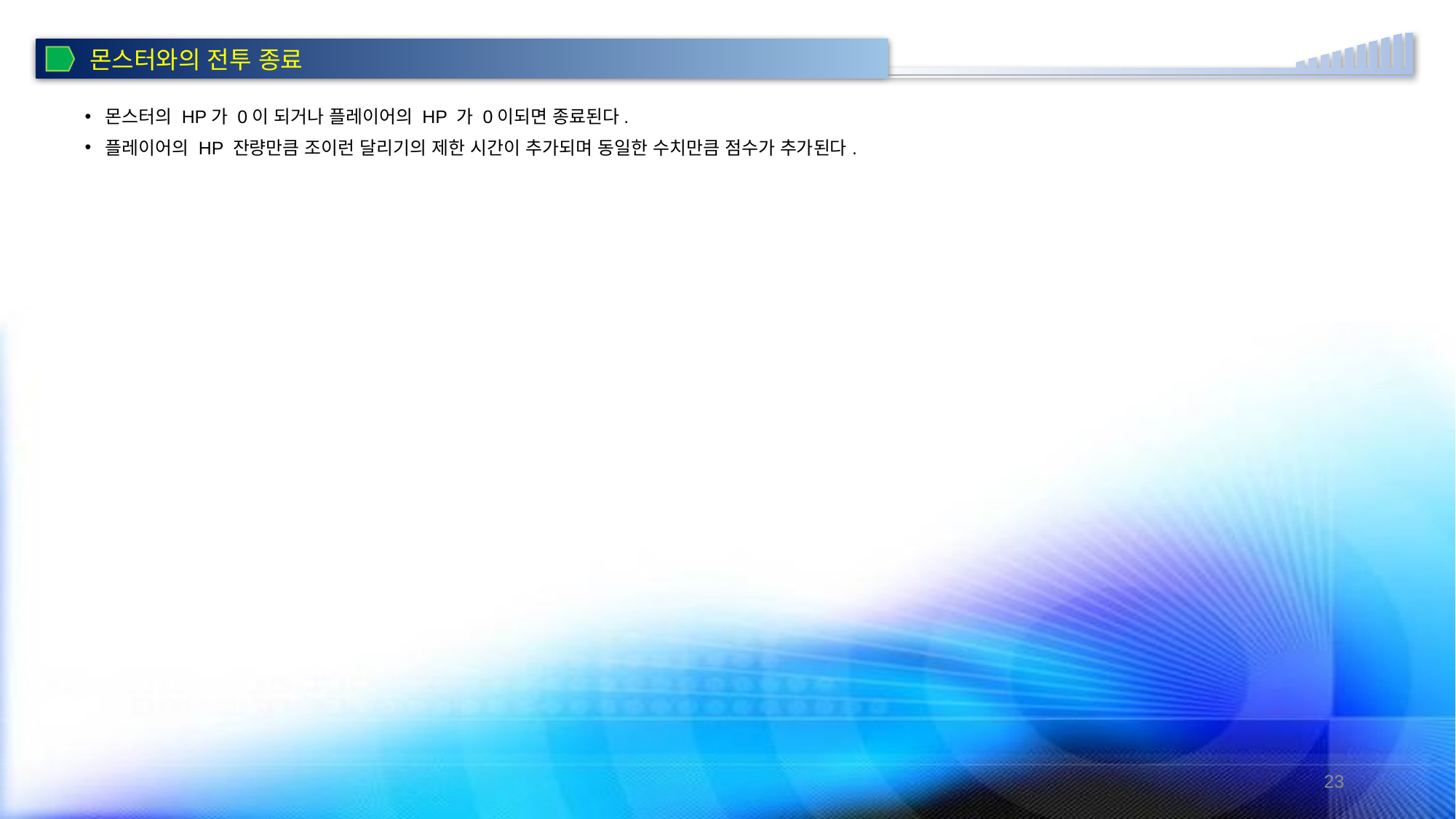

몬스터와의 전투 종료

몬스터의 HP가 0이 되거나 플레이어의 HP 가 0이되면 종료된다.
플레이어의 HP 잔량만큼 조이런 달리기의 제한 시간이 추가되며 동일한 수치만큼 점수가 추가된다.

23